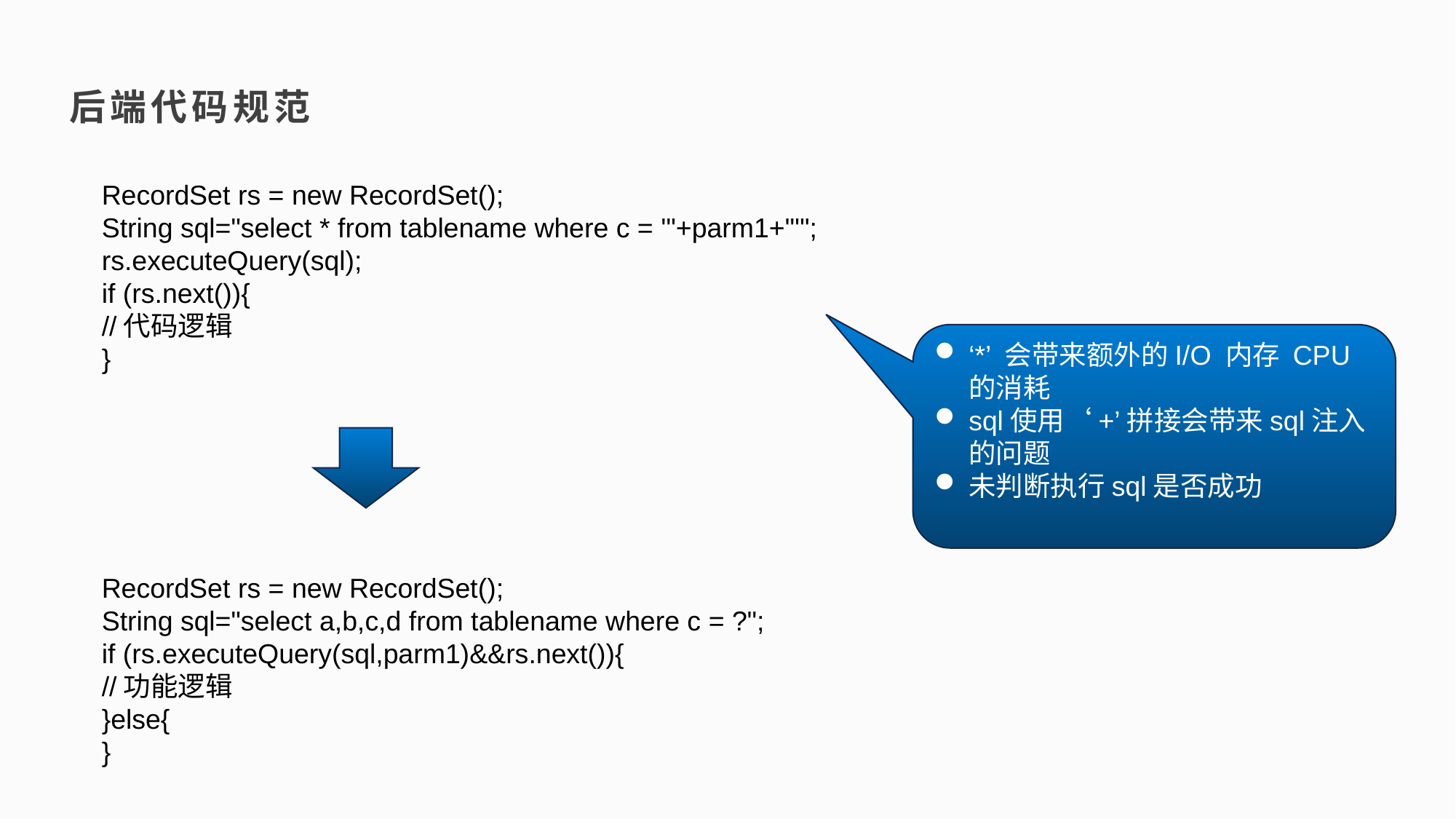

后端代码规范
RecordSet rs = new RecordSet();
String sql="select * from tablename where c = '"+parm1+"'";
rs.executeQuery(sql);
if (rs.next()){
//代码逻辑
}
‘*’ 会带来额外的I/O 内存 CPU的消耗
sql使用‘+’拼接会带来sql注入的问题
未判断执行sql是否成功

RecordSet rs = new RecordSet();
String sql="select a,b,c,d from tablename where c = ?";
if (rs.executeQuery(sql,parm1)&&rs.next()){
//功能逻辑
}else{
}